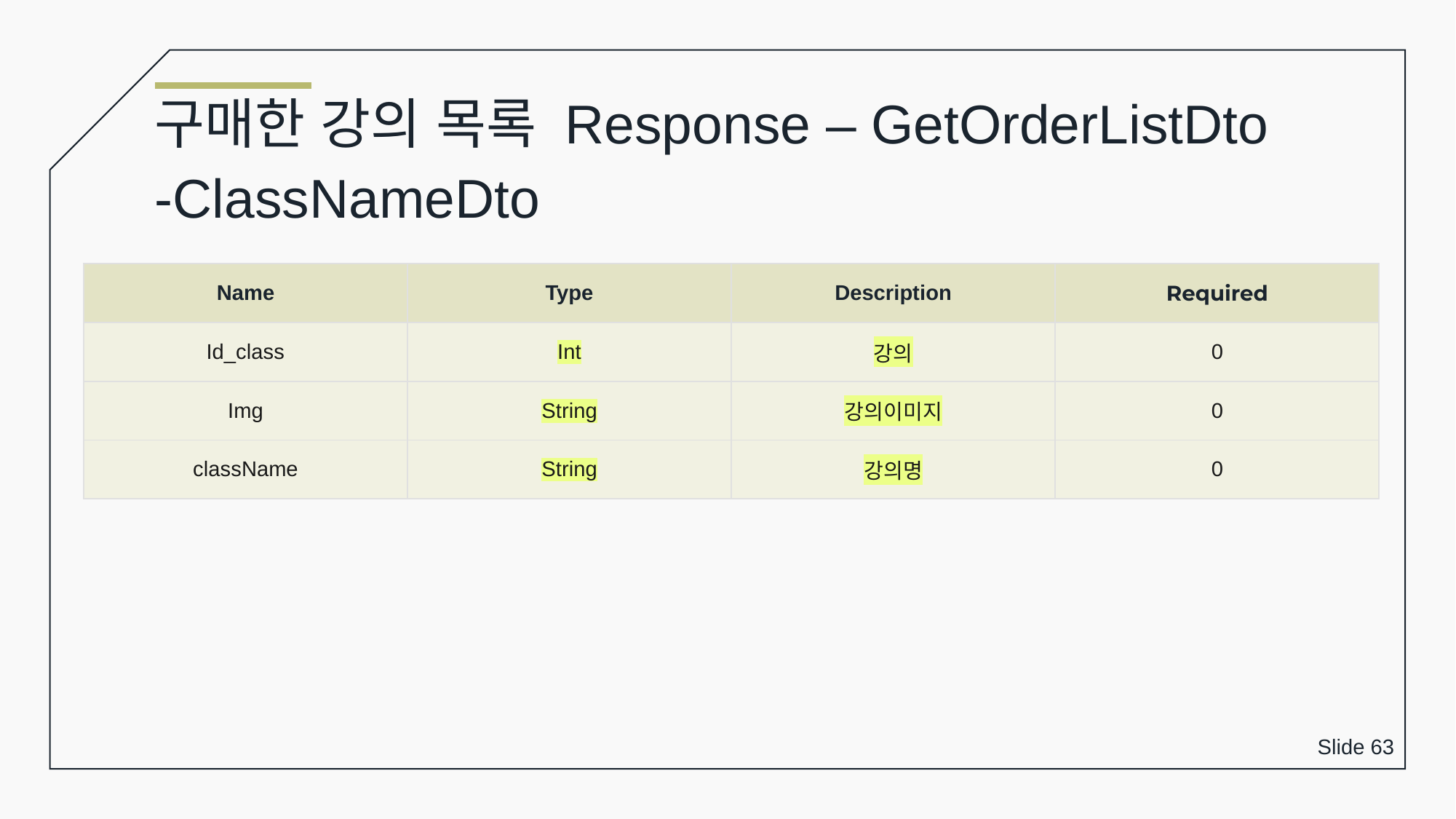

구매한 강의 목록 Response – GetOrderListDto
-ClassNameDto

| Name | Type | Description | Required |
| --- | --- | --- | --- |
| Id\_class | Int | 강의 | 0 |
| Img | String | 강의이미지 | 0 |
| className | String | 강의명 | 0 |